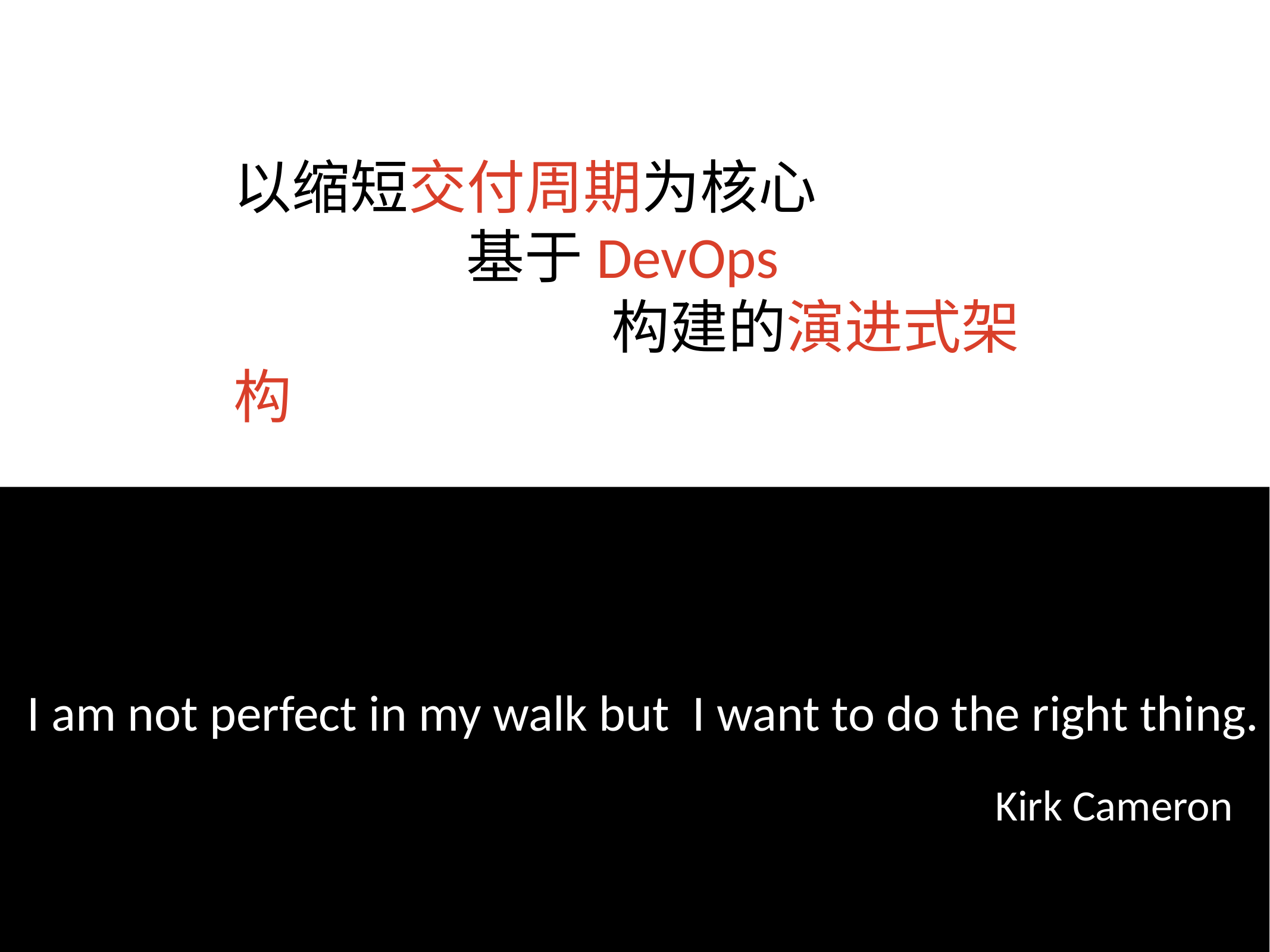

以缩短交付周期为核心
   基于DevOps
              构建的演进式架构

I am not perfect in my walk but  I want to do the right thing.
Kirk Cameron
46